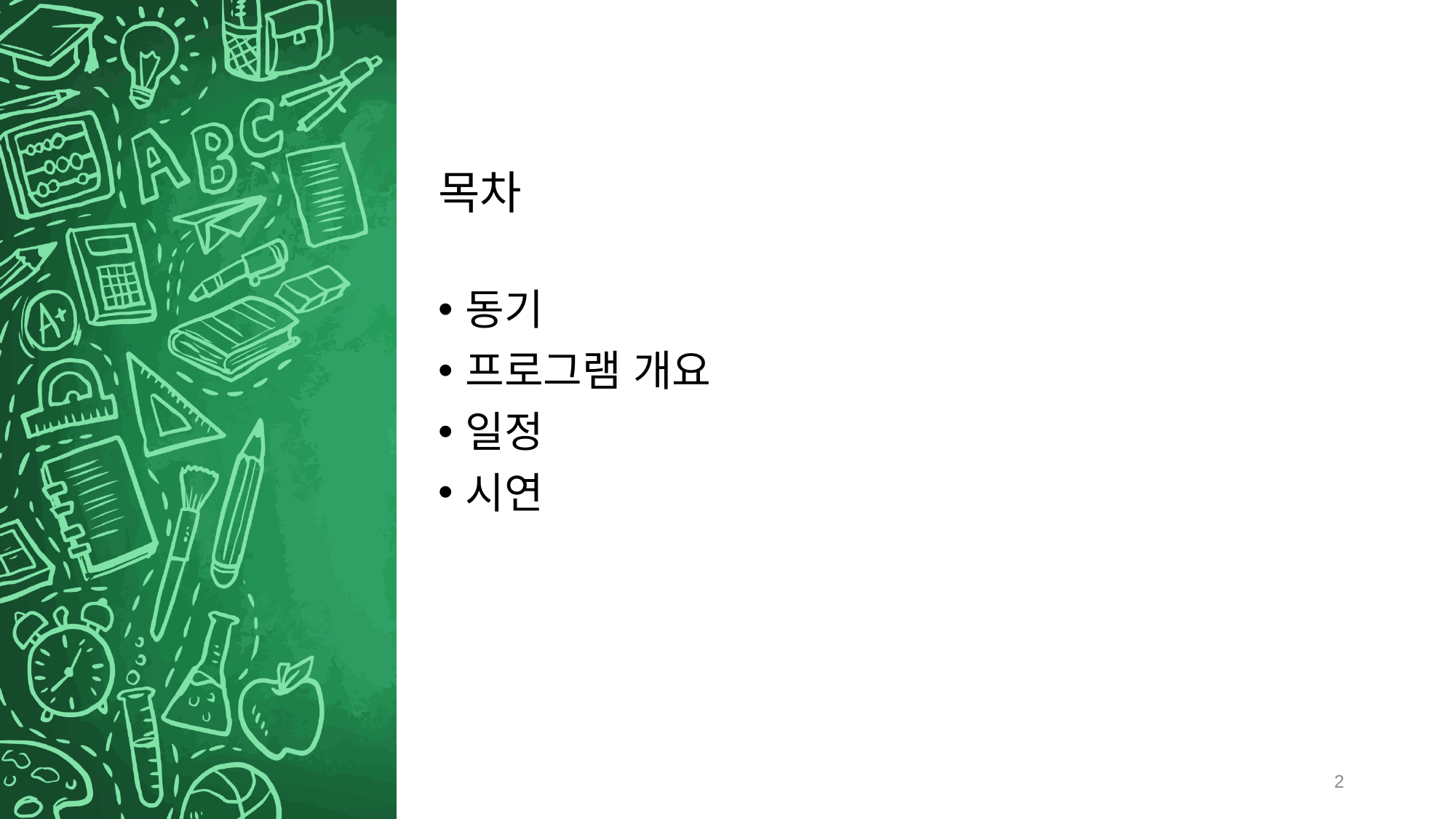

# 목차
동기
프로그램 개요
일정
시연

2